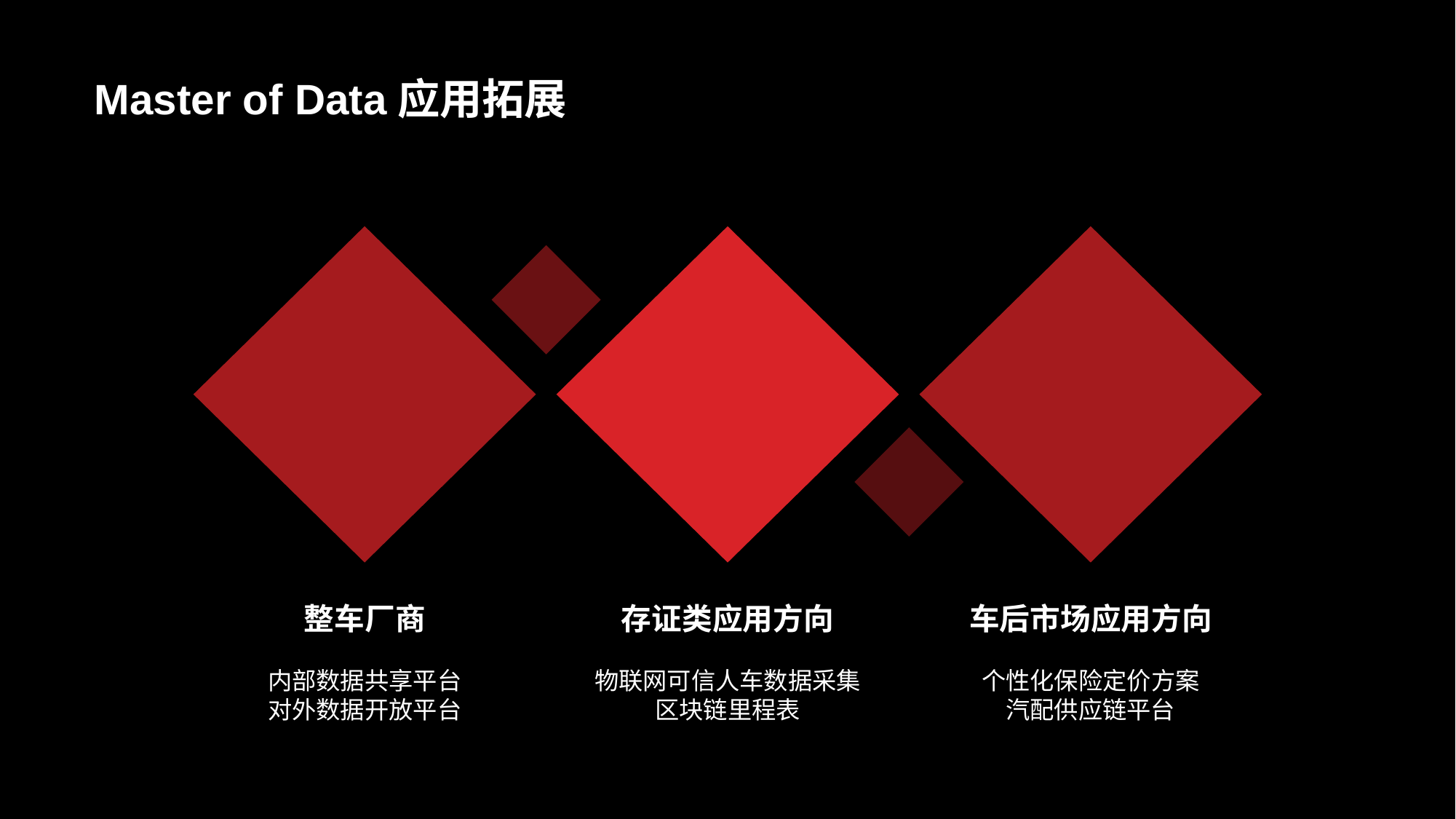

Master of Data应用拓展

整车厂商

内部数据共享平台
对外数据开放平台
存证类应用方向

物联网可信人车数据采集
区块链里程表
车后市场应用方向

个性化保险定价方案
汽配供应链平台